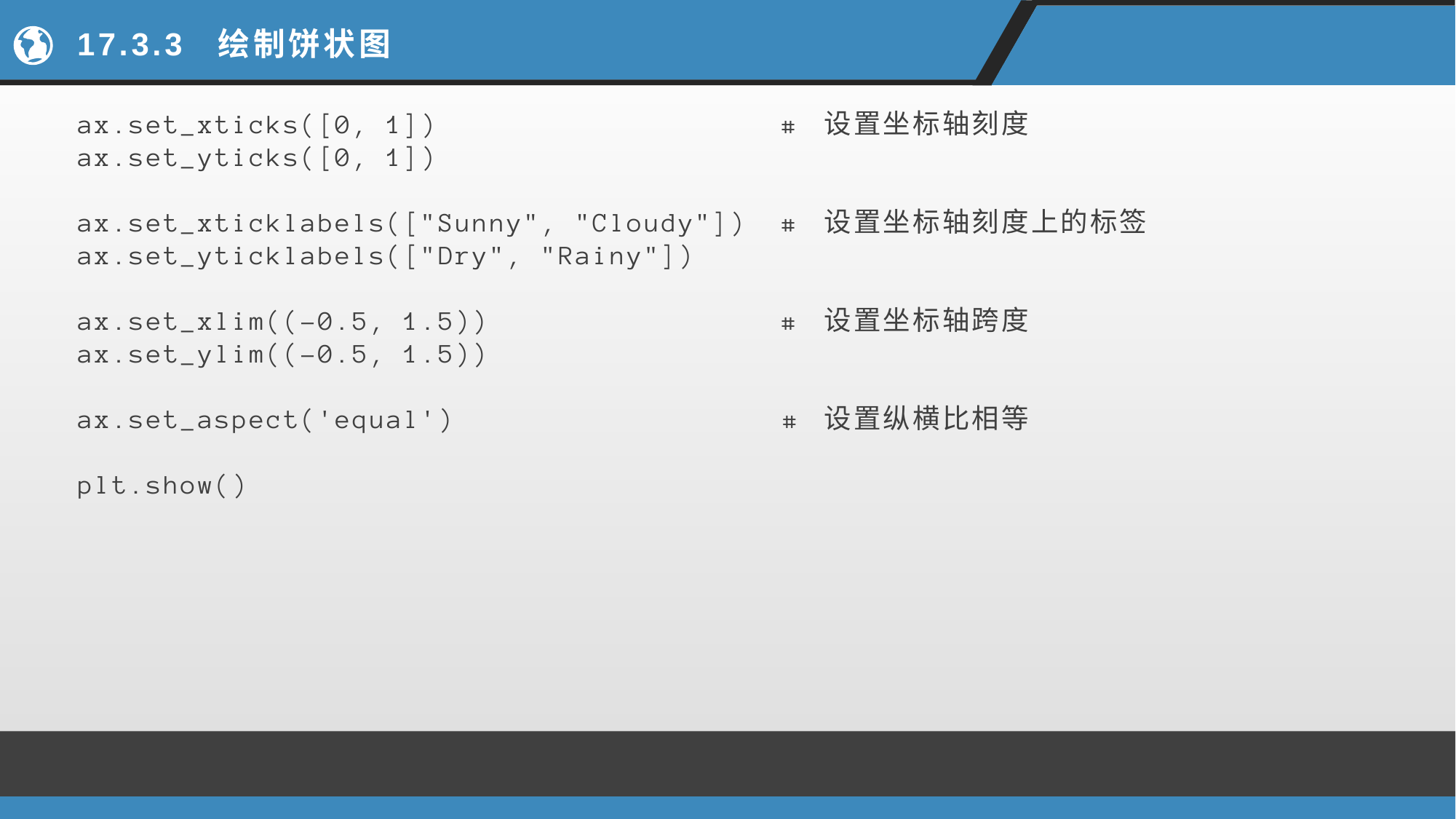

# 17.3.3  绘制饼状图

ax.set_xticks([0, 1])                    # 设置坐标轴刻度
ax.set_yticks([0, 1])

ax.set_xticklabels(["Sunny", "Cloudy"])  # 设置坐标轴刻度上的标签
ax.set_yticklabels(["Dry", "Rainy"])

ax.set_xlim((-0.5, 1.5))                 # 设置坐标轴跨度
ax.set_ylim((-0.5, 1.5))

ax.set_aspect('equal')                   # 设置纵横比相等

plt.show()